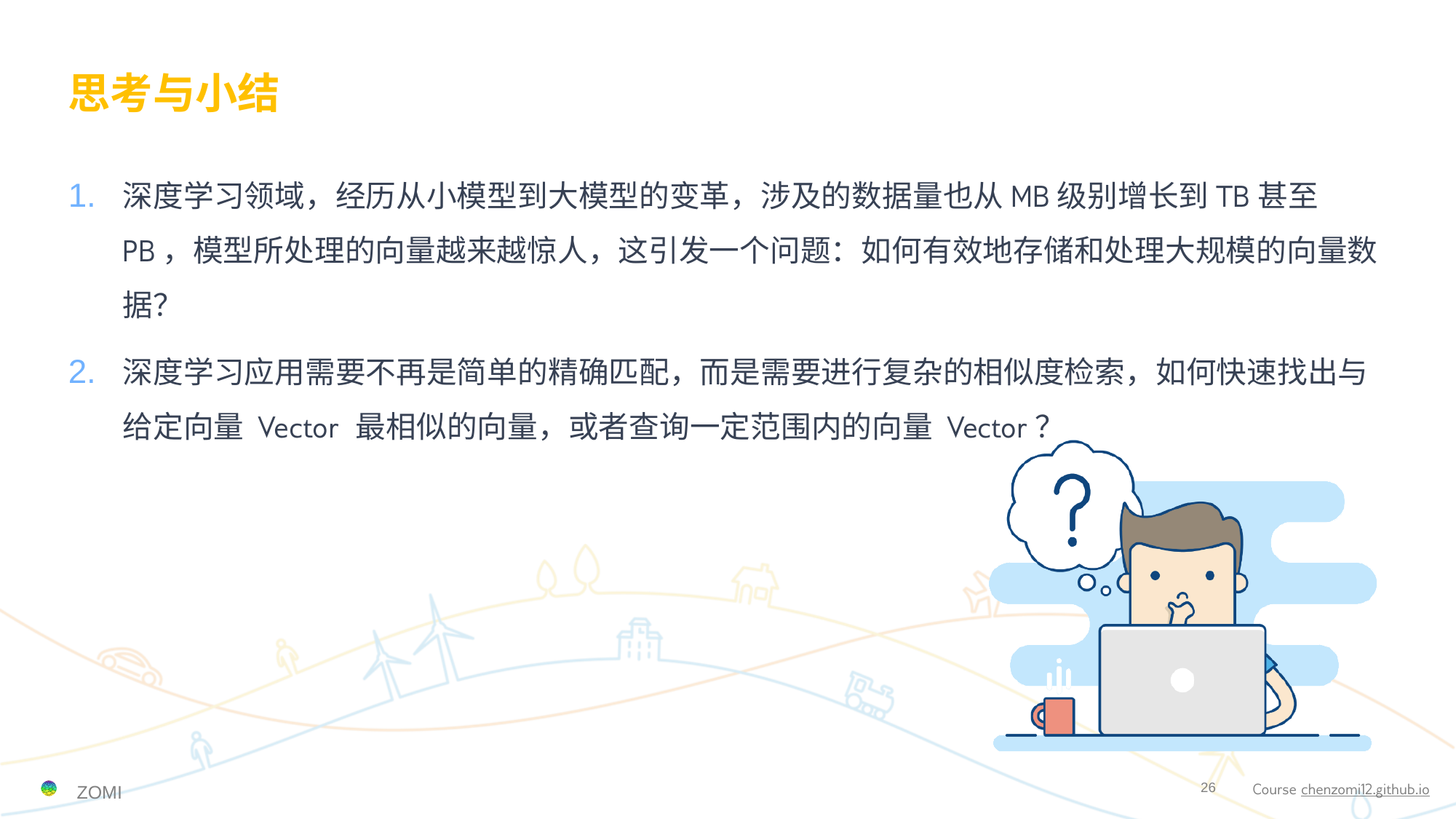

# 思考与小结
深度学习领域，经历从小模型到大模型的变革，涉及的数据量也从MB级别增长到TB甚至PB，模型所处理的向量越来越惊人，这引发一个问题：如何有效地存储和处理大规模的向量数据？
深度学习应用需要不再是简单的精确匹配，而是需要进行复杂的相似度检索，如何快速找出与给定向量 Vector 最相似的向量，或者查询一定范围内的向量 Vector？